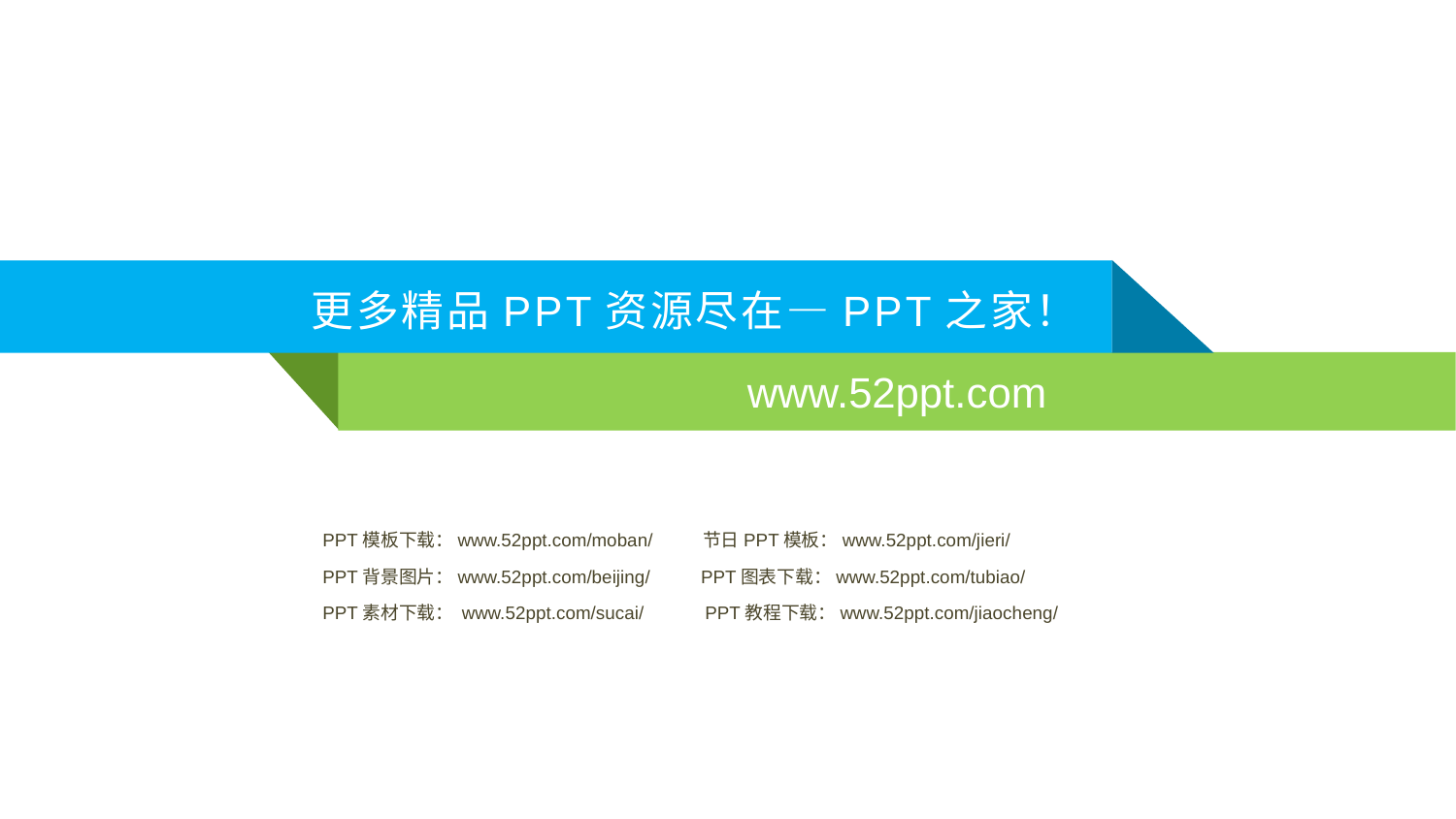

更多精品PPT资源尽在—PPT之家！

www.52ppt.com
PPT模板下载：www.52ppt.com/moban/         节日PPT模板：www.52ppt.com/jieri/
PPT背景图片：www.52ppt.com/beijing/          PPT图表下载：www.52ppt.com/tubiao/
PPT素材下载： www.52ppt.com/sucai/            PPT教程下载：www.52ppt.com/jiaocheng/